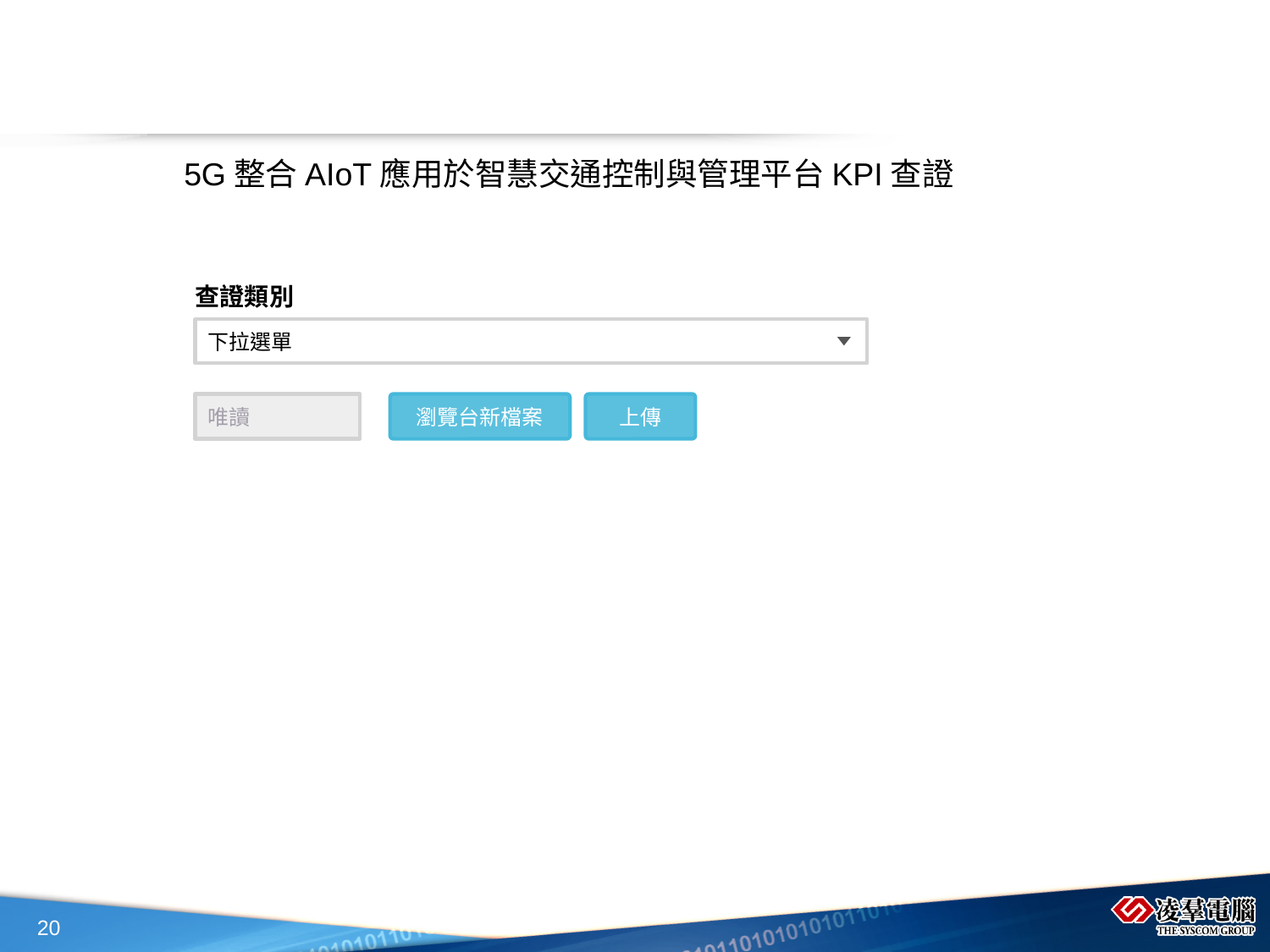

5G整合AIoT應用於智慧交通控制與管理平台KPI查證
查證類別
下拉選單

瀏覽台新檔案
上傳
唯讀
20